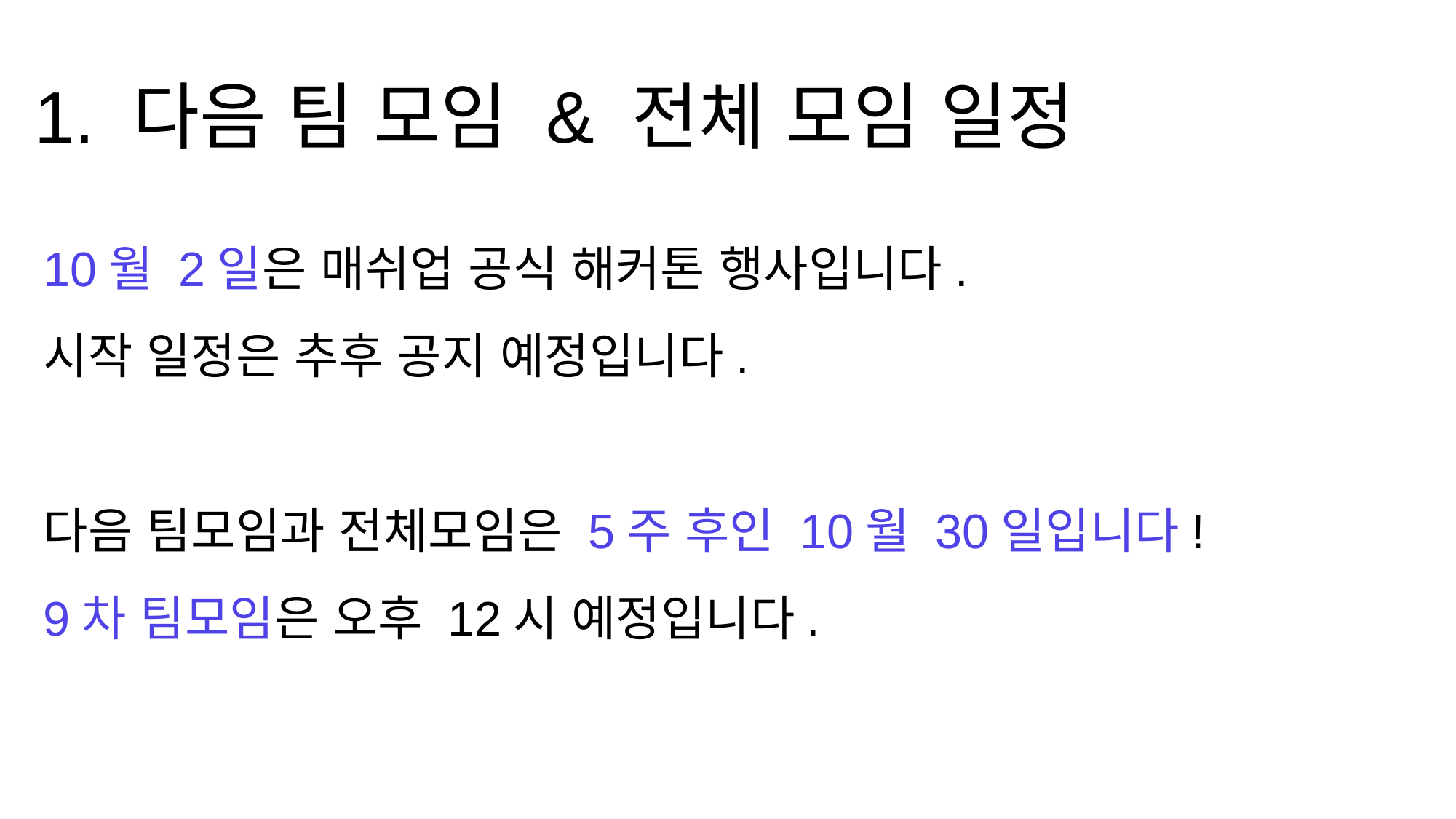

1. 다음 팀 모임 & 전체 모임 일정
10월 2일은 매쉬업 공식 해커톤 행사입니다.
시작 일정은 추후 공지 예정입니다.

다음 팀모임과 전체모임은 5주 후인 10월 30일입니다!
9차 팀모임은 오후 12시 예정입니다.